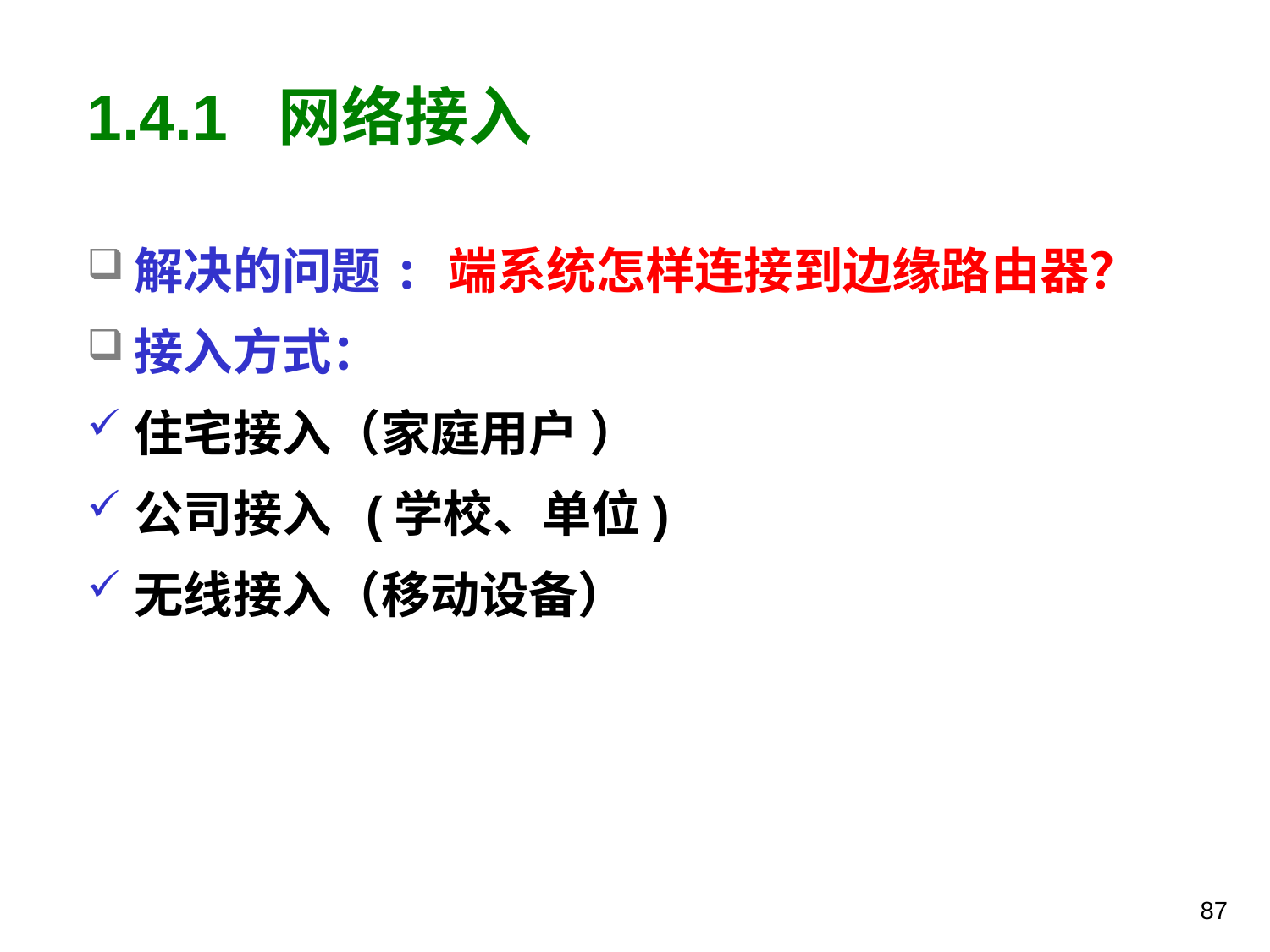

# 1.4.1  网络接入
解决的问题: 端系统怎样连接到边缘路由器？
接入方式：
住宅接入（家庭用户 ）
公司接入  (学校、单位)
无线接入（移动设备）

87